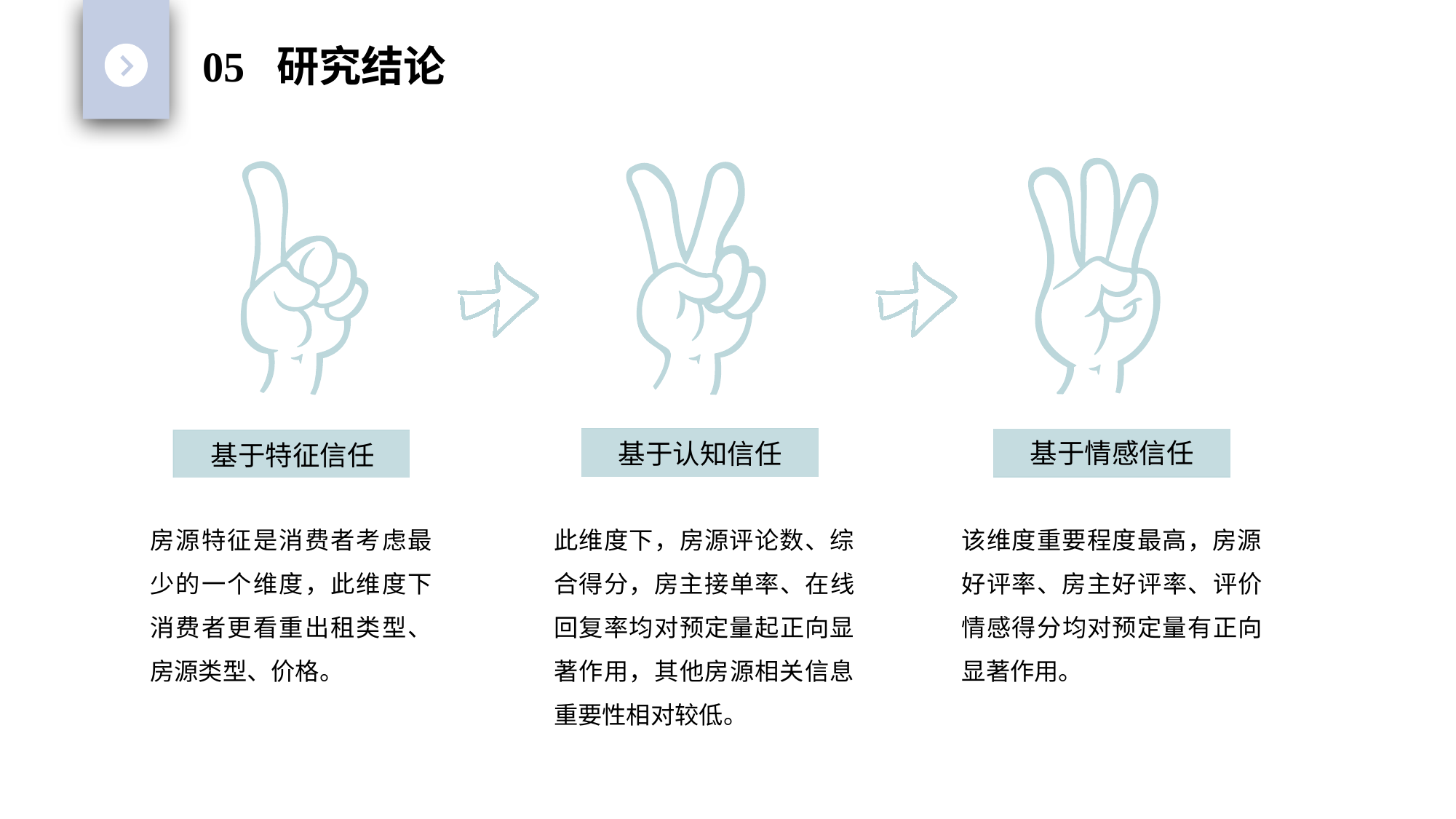

05  研究结论

基于情感信任
基于认知信任

基于特征信任
房源特征是消费者考虑最少的一个维度，此维度下消费者更看重出租类型、房源类型、价格。
此维度下，房源评论数、综合得分，房主接单率、在线回复率均对预定量起正向显著作用，其他房源相关信息重要性相对较低。

该维度重要程度最高，房源好评率、房主好评率、评价情感得分均对预定量有正向显著作用。